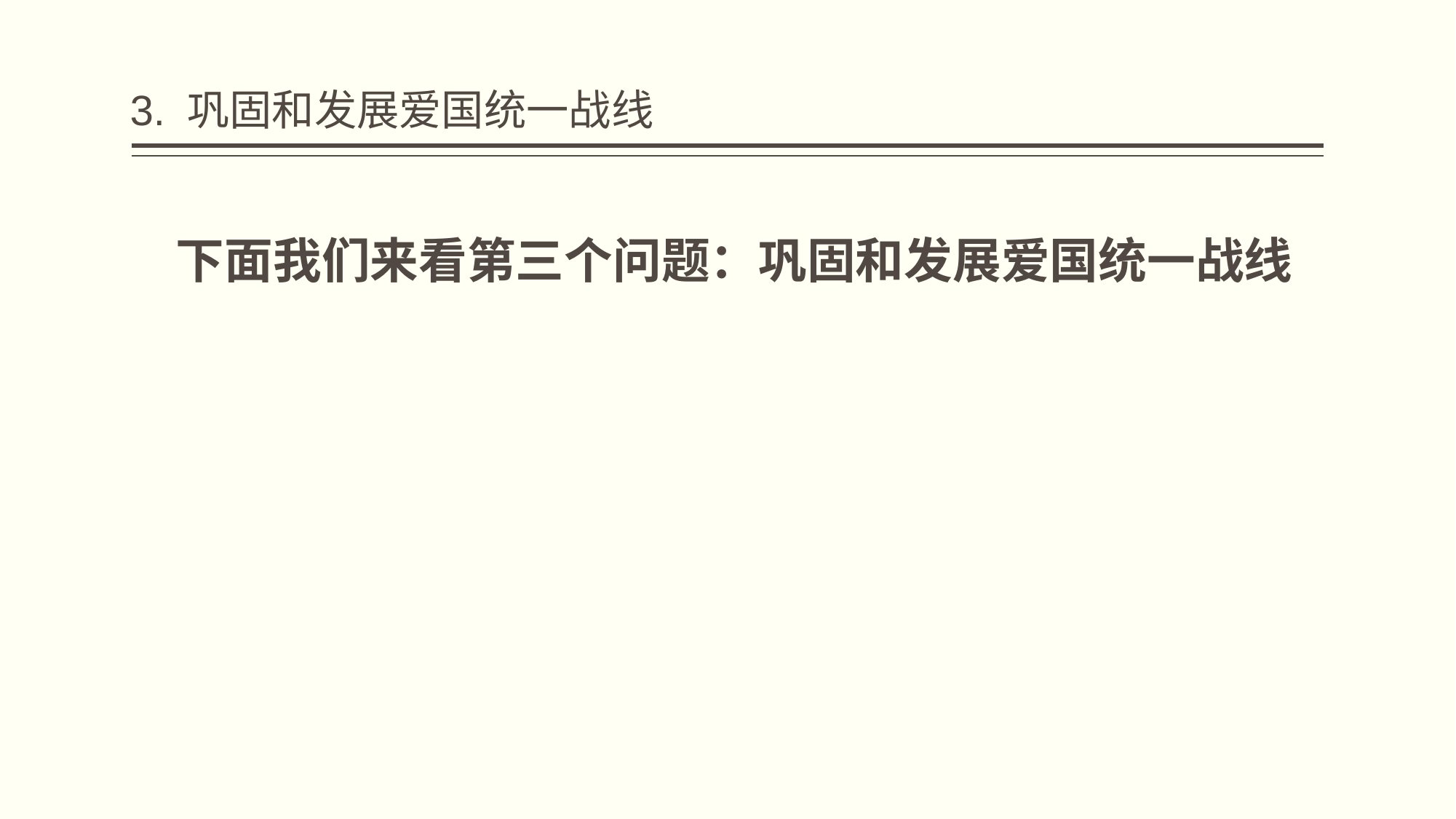

3. 巩固和发展爱国统一战线
  下面我们来看第三个问题：巩固和发展爱国统一战线